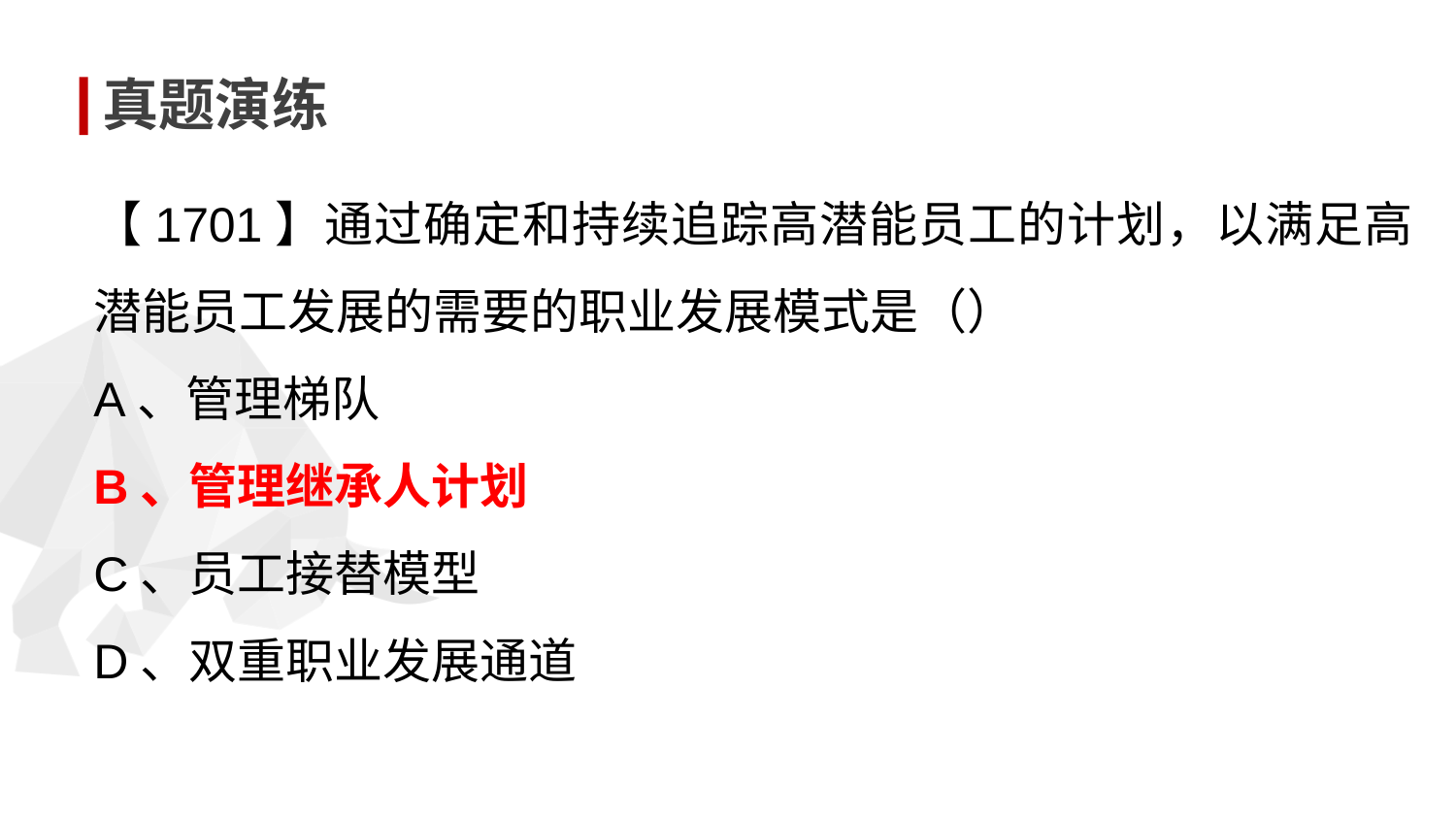

真题演练
【1701】通过确定和持续追踪高潜能员工的计划，以满足高潜能员工发展的需要的职业发展模式是（）
A、管理梯队
B、管理继承人计划
C、员工接替模型
D、双重职业发展通道